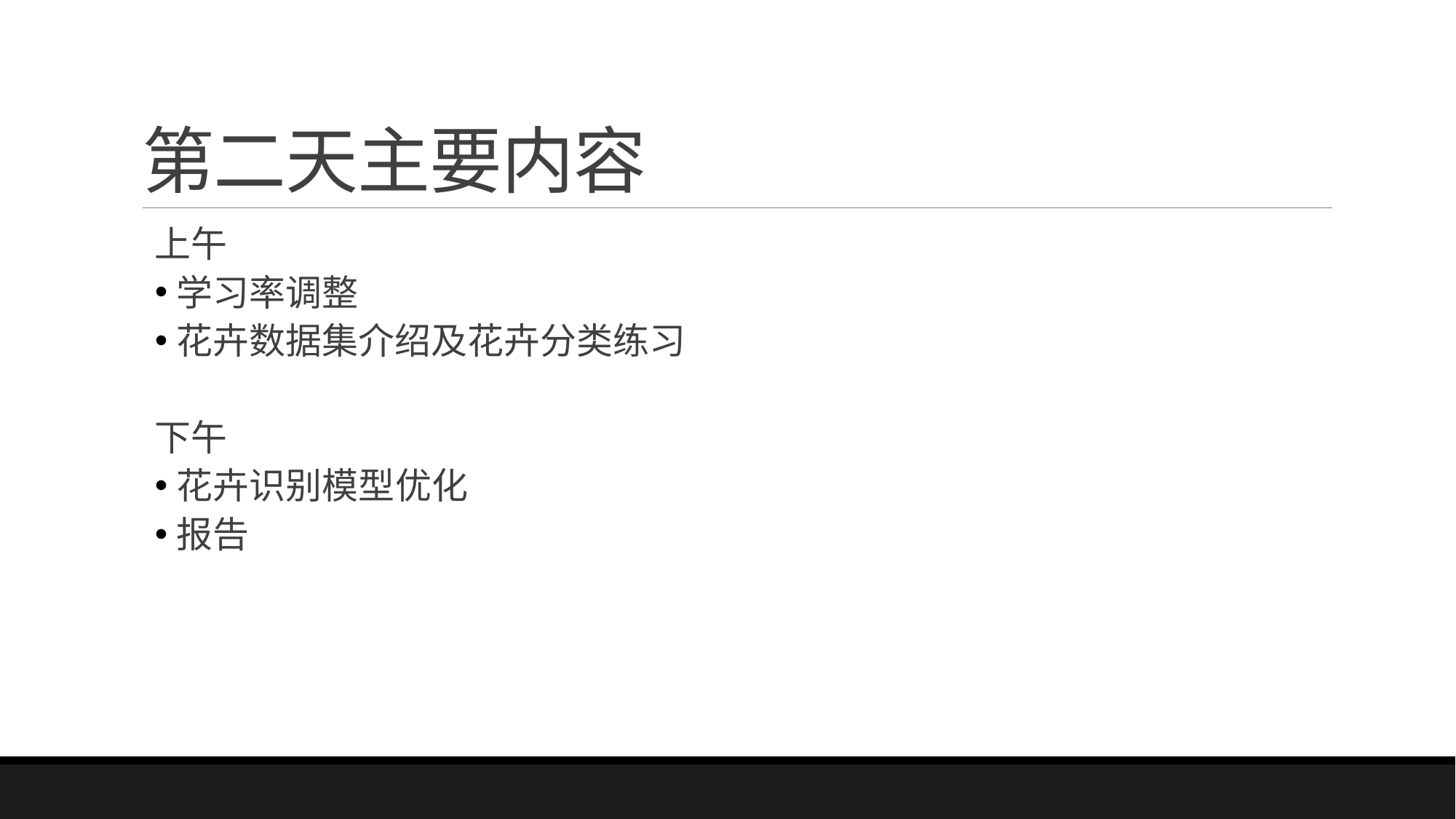

# 第二天主要内容
上午
学习率调整
花卉数据集介绍及花卉分类练习

下午
花卉识别模型优化
报告